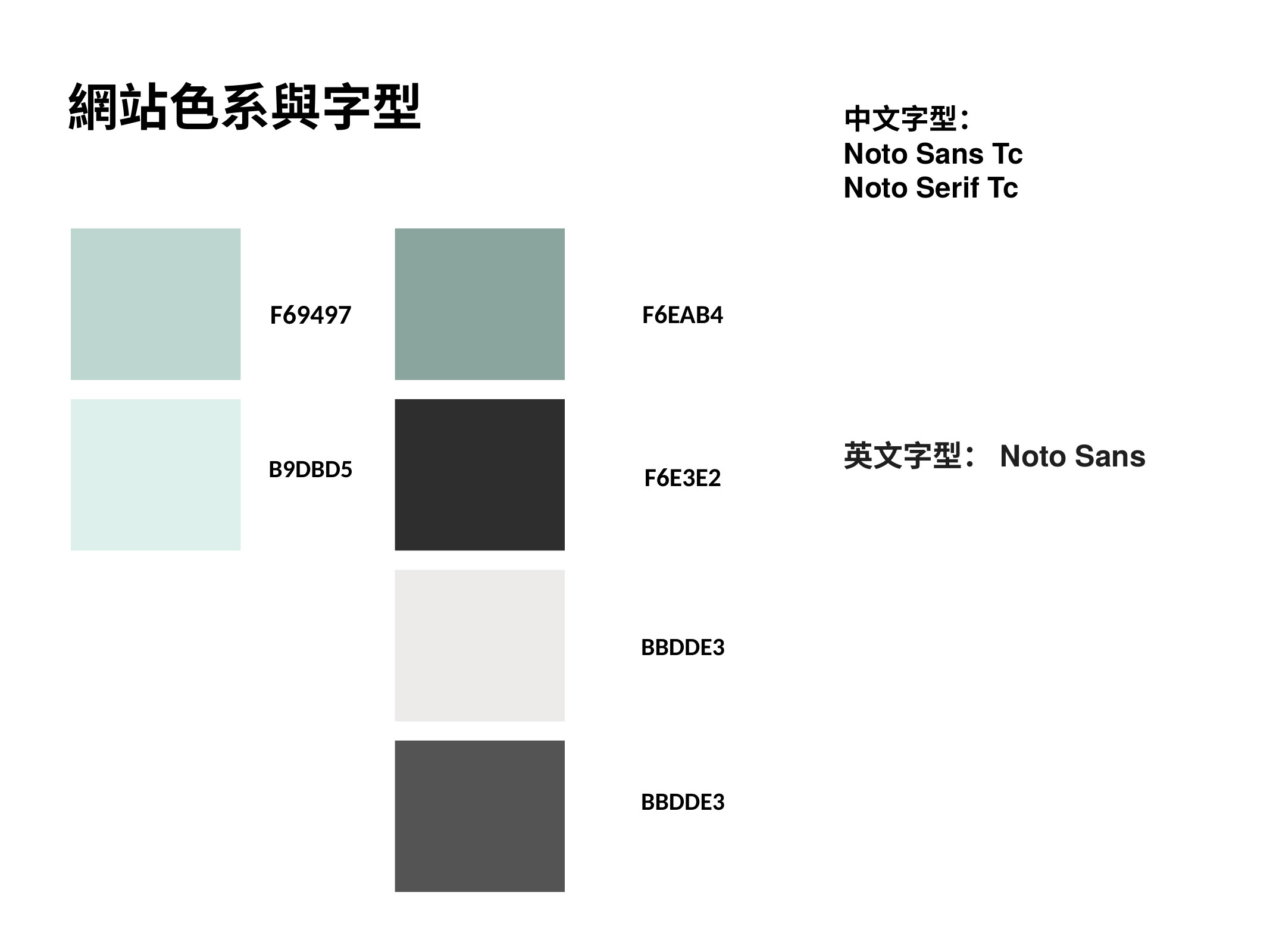

網站色系與字型
中文字型：
Noto Sans Tc
Noto Serif Tc

英文字型：Noto Sans

F69497
F6EAB4

B9DBD5
F6E3E2

BBDDE3

BBDDE3